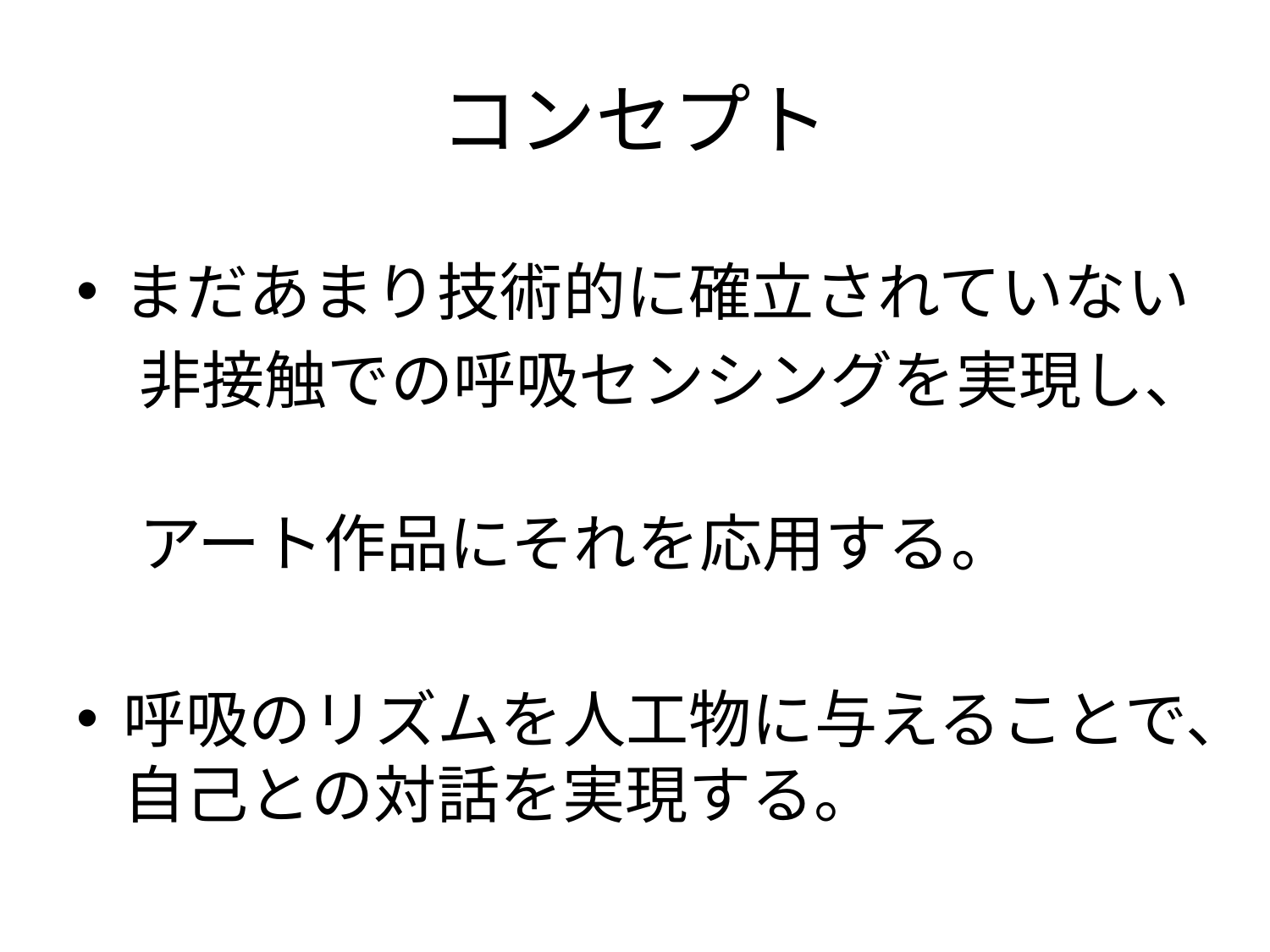

# コンセプト
まだあまり技術的に確立されていない
　非接触での呼吸センシングを実現し、
　アート作品にそれを応用する。

呼吸のリズムを人工物に与えることで、自己との対話を実現する。